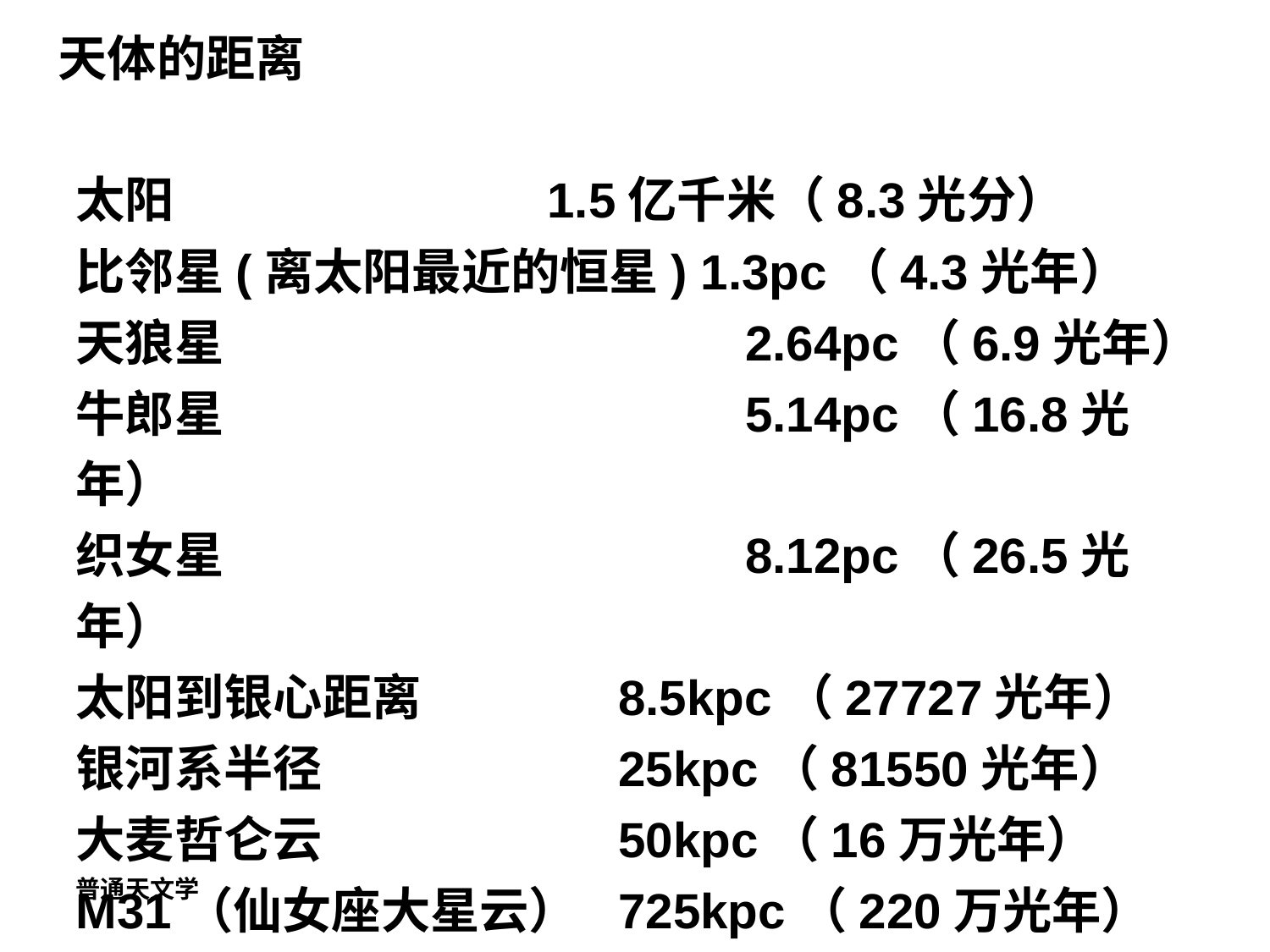

天体的距离

太阳			       1.5亿千米（8.3光分）
比邻星(离太阳最近的恒星) 1.3pc（4.3光年）
天狼星				  2.64pc（6.9光年）
牛郎星				  5.14pc（16.8光年）
织女星				  8.12pc（26.5光年）
太阳到银心距离		  8.5kpc（27727光年）
银河系半径			  25kpc（81550光年）
大麦哲仑云			  50kpc（16万光年）
M31（仙女座大星云）	  725kpc（220万光年）
室女星系团		  	  16Mpc（52百万光年）
普通天文学